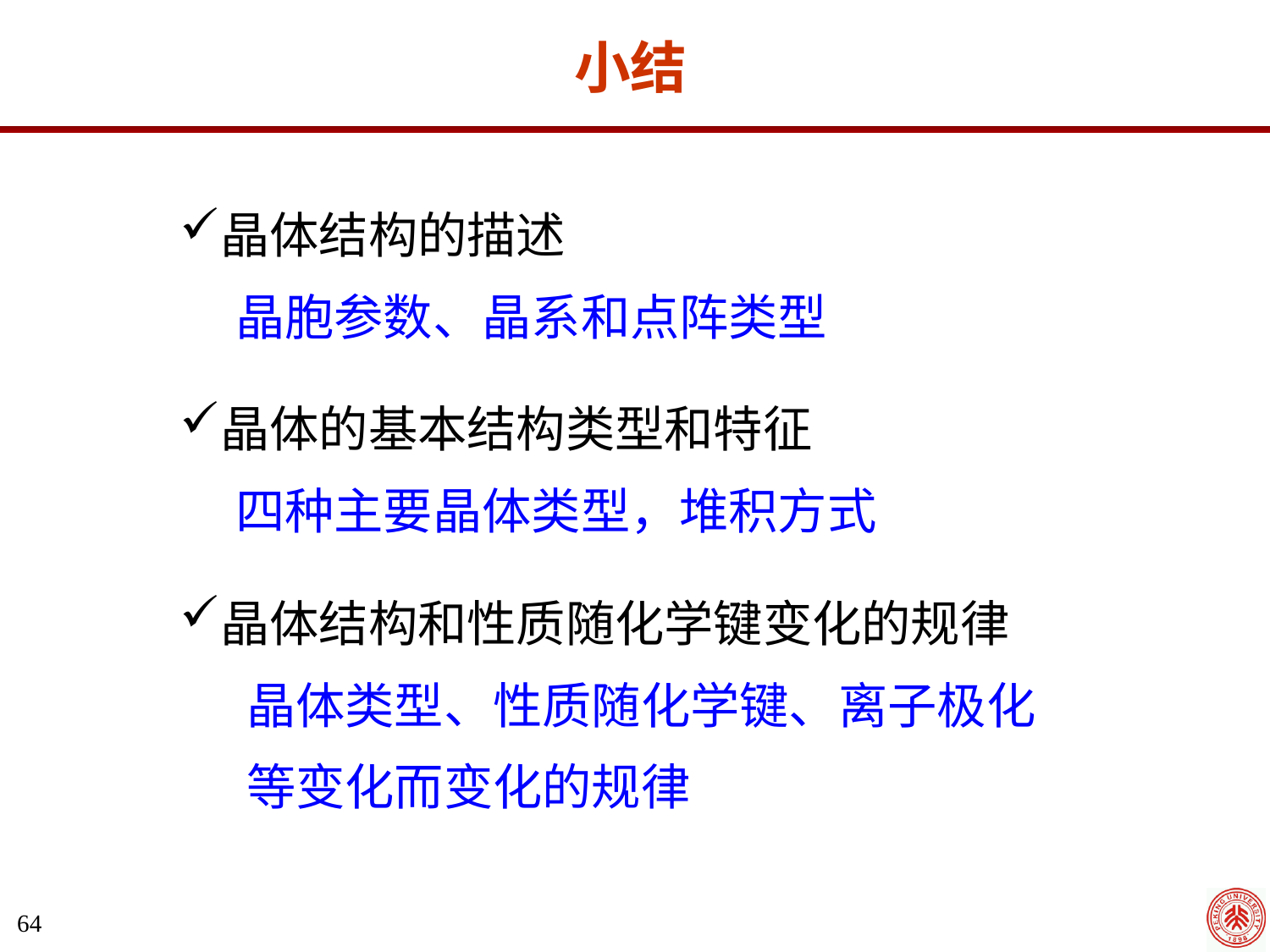

小结

晶体结构的描述
    晶胞参数、晶系和点阵类型

晶体的基本结构类型和特征
    四种主要晶体类型，堆积方式

晶体结构和性质随化学键变化的规律
     晶体类型、性质随化学键、离子极化
     等变化而变化的规律
64